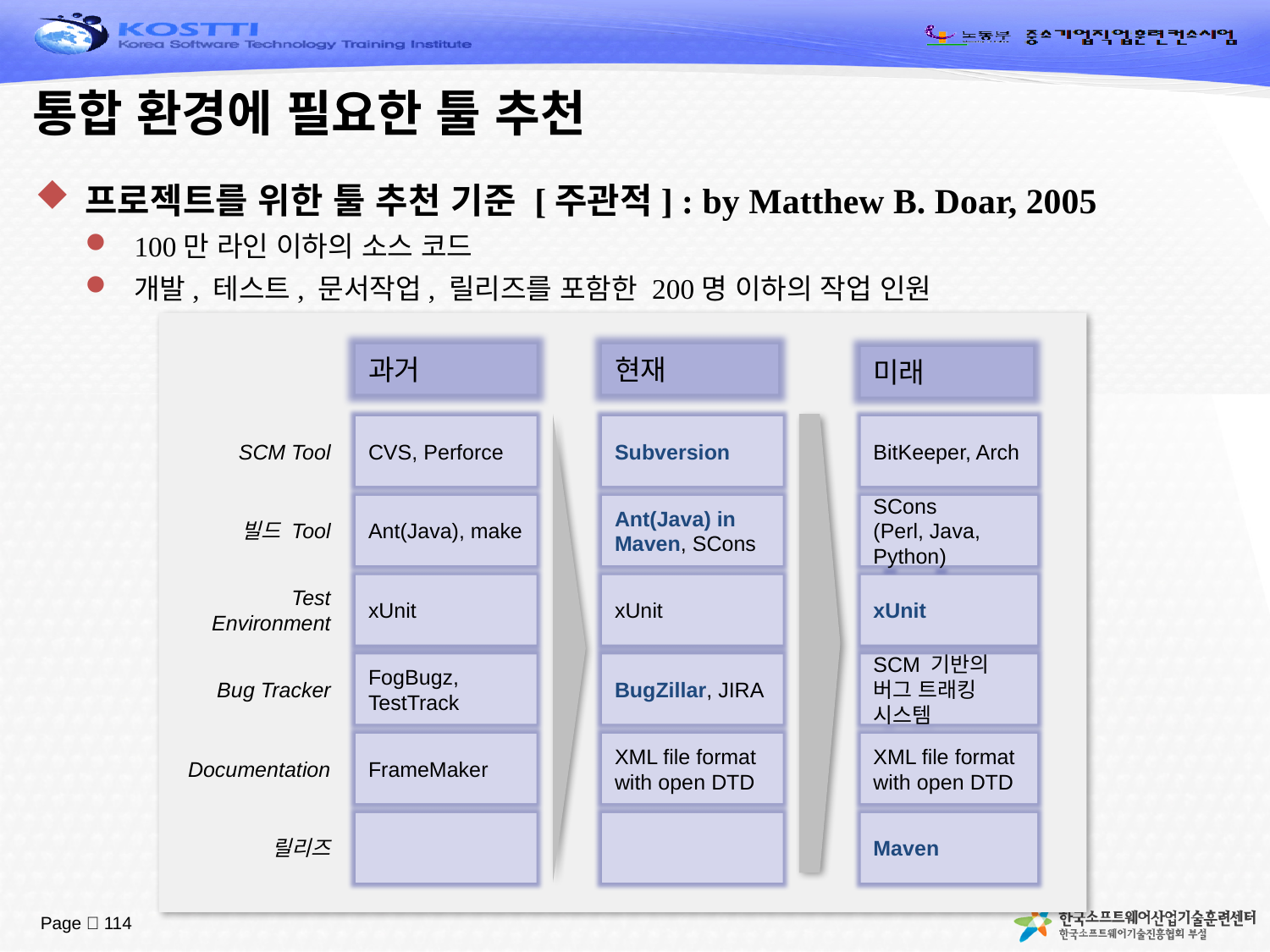

# 통합 환경에 필요한 툴 추천
프로젝트를 위한 툴 추천 기준 [주관적] : by Matthew B. Doar, 2005
100만 라인 이하의 소스 코드
개발, 테스트, 문서작업, 릴리즈를 포함한 200명 이하의 작업 인원

과거
현재
미래

SCM Tool
BitKeeper, Arch
CVS, Perforce
Subversion
빌드 Tool
SCons
(Perl, Java, Python)
Ant(Java), make
Ant(Java) in Maven, SCons
Test Environment
xUnit
xUnit
xUnit

Bug Tracker
SCM 기반의 버그 트래킹 시스템
FogBugz, TestTrack
BugZillar, JIRA
Documentation
XML file format with open DTD
FrameMaker
XML file format with open DTD
릴리즈
Maven